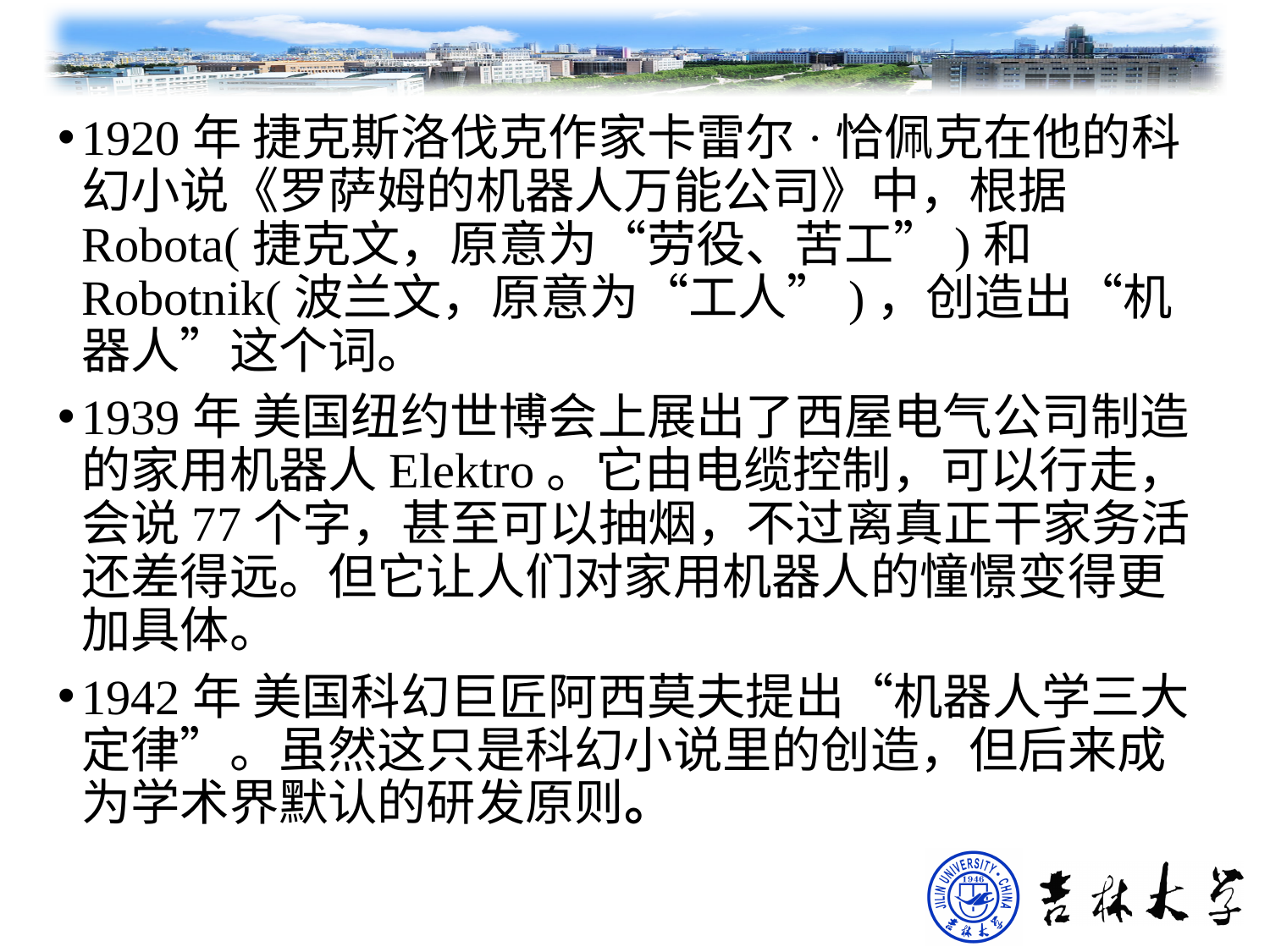

1920年 捷克斯洛伐克作家卡雷尔·恰佩克在他的科幻小说《罗萨姆的机器人万能公司》中，根据Robota(捷克文，原意为“劳役、苦工”)和Robotnik(波兰文，原意为“工人”)，创造出“机器人”这个词。
1939年 美国纽约世博会上展出了西屋电气公司制造的家用机器人Elektro。它由电缆控制，可以行走，会说77个字，甚至可以抽烟，不过离真正干家务活还差得远。但它让人们对家用机器人的憧憬变得更加具体。
1942年 美国科幻巨匠阿西莫夫提出“机器人学三大定律”。虽然这只是科幻小说里的创造，但后来成为学术界默认的研发原则。